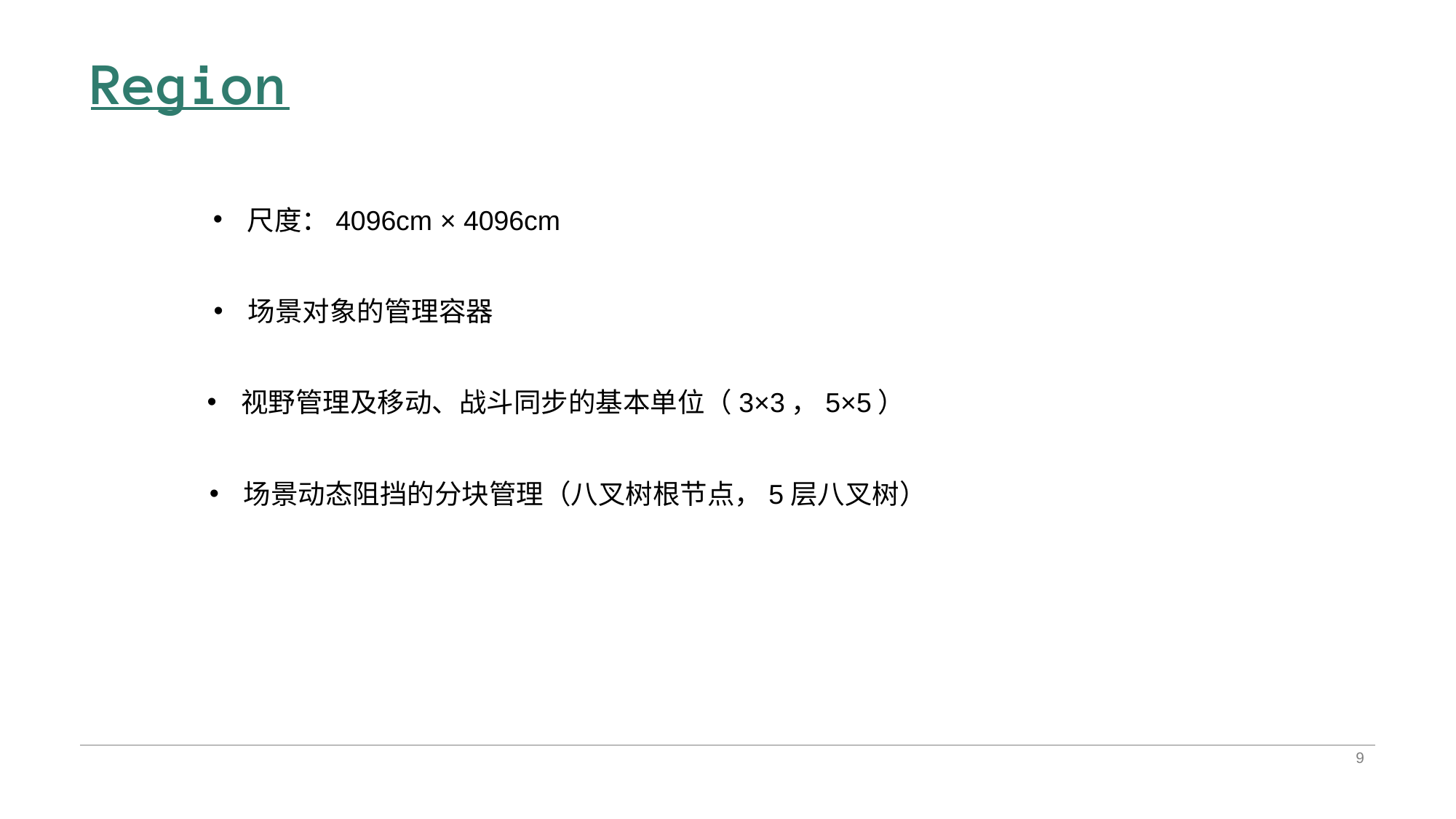

# Region
尺度：4096cm × 4096cm
场景对象的管理容器
视野管理及移动、战斗同步的基本单位（3×3，5×5）
场景动态阻挡的分块管理（八叉树根节点，5层八叉树）
9